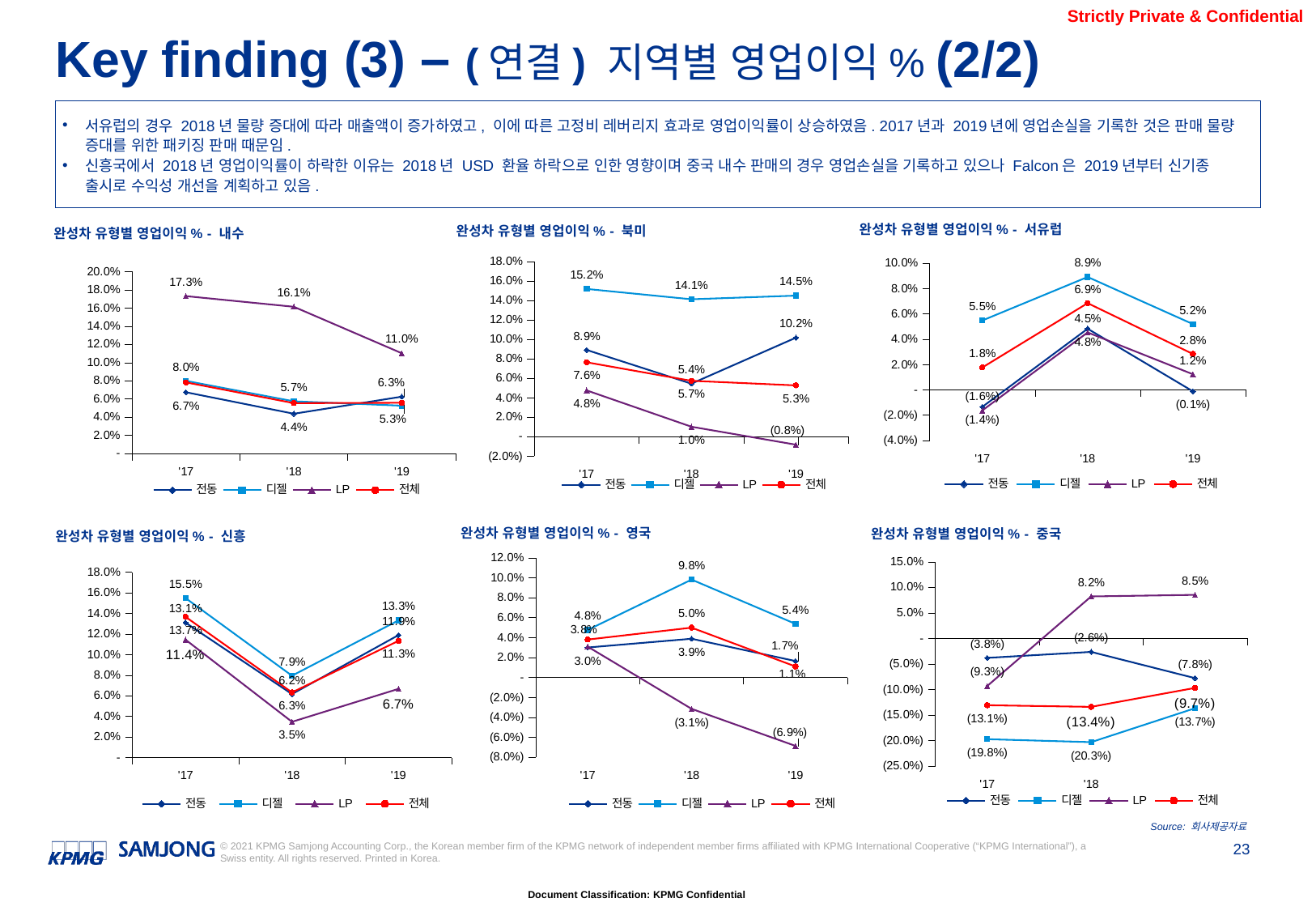

Key finding (3) – (연결) 지역별 영업이익% (2/2)
서유럽의 경우 2018년 물량 증대에 따라 매출액이 증가하였고, 이에 따른 고정비 레버리지 효과로 영업이익률이 상승하였음. 2017년과 2019년에 영업손실을 기록한 것은 판매 물량 증대를 위한 패키징 판매 때문임.
신흥국에서 2018년 영업이익률이 하락한 이유는 2018년 USD 환율 하락으로 인한 영향이며 중국 내수 판매의 경우 영업손실을 기록하고 있으나 Falcon은 2019년부터 신기종 출시로 수익성 개선을 계획하고 있음.

### Chart: 완성차 유형별 영업이익% - 서유럽

| Category | 전동 | 디젤 | LP | 전체 |
|---|---|---|---|---|
| '17 | -0.013516449608192736 | 0.05483547319665177 | -0.016352898491385437 | 0.017648639248009558 |
| '18 | 0.04834933149431374 | 0.08925898580748487 | 0.04537863505813008 | 0.06857561262270792 |
| '19 | -0.0012165954849356877 | 0.0520022037593463 | 0.01230245830904563 | 0.028377891755834606 |

### Chart: 완성차 유형별 영업이익% - 북미

| Category | 전동 | 디젤 | LP | 전체 |
|---|---|---|---|---|
| '17 | 0.08916436431674564 | 0.15191809817672755 | 0.04753605034000199 | 0.07649263618367003 |
| '18 | 0.054482485461080386 | 0.14127515110912167 | 0.01021331332892582 | 0.05742600496491321 |
| '19 | 0.10181382990689795 | 0.1450156430929138 | -0.008252133652311951 | 0.052700909918381264 |

### Chart: 완성차 유형별 영업이익% - 내수

| Category | 전동 | 디젤 | LP | 전체 |
|---|---|---|---|---|
| '17 | 0.06743204032914837 | 0.07993700630143885 | 0.17316133248136042 | 0.07826879585922095 |
| '18 | 0.043772404914973605 | 0.057418118715166874 | 0.16143692926202058 | 0.055422621306473074 |
| '19 | 0.06252836608947965 | 0.052666926664381684 | 0.11040506883932105 | 0.05581919135597684 |

### Chart: 완성차 유형별 영업이익% - 영국

| Category | 전동 | 디젤 | LP | 전체 |
|---|---|---|---|---|
| '17 | 0.03004634856788044 | 0.04764511706546656 | 0.03099736693926366 | 0.0380384280619384 |
| '18 | 0.03883901759990073 | 0.0981159880848221 | -0.03147775537376379 | 0.04997382193529298 |
| '19 | 0.016510151661364856 | 0.05375033477586601 | -0.0686181915782799 | 0.011046537927185044 |

### Chart: 완성차 유형별 영업이익% - 중국

| Category | 전동 | 디젤 | LP | 전체 |
|---|---|---|---|---|
| '17 | -0.03817974552026447 | -0.19760382986846237 | -0.09330620953286459 | -0.13100632169354223 |
| '18 | -0.026429211433920047 | -0.2033978613347285 | 0.08227786038585445 | -0.1342466370384191 |

### Chart: 완성차 유형별 영업이익% - 신흥

| Category | 전동 | 디젤 | LP | 전체 |
|---|---|---|---|---|
| '17 | 0.13095531863736395 | 0.15483136690043478 | 0.11444051492770836 | 0.13665632962829957 |
| '18 | 0.06161019023182493 | 0.07948670097306058 | 0.03468656345260443 | 0.06321775373472244 |
| '19 | 0.11888051210944058 | 0.1331587043786974 | 0.06665983287282927 | 0.11331411044072064 |
Source: 회사제공자료